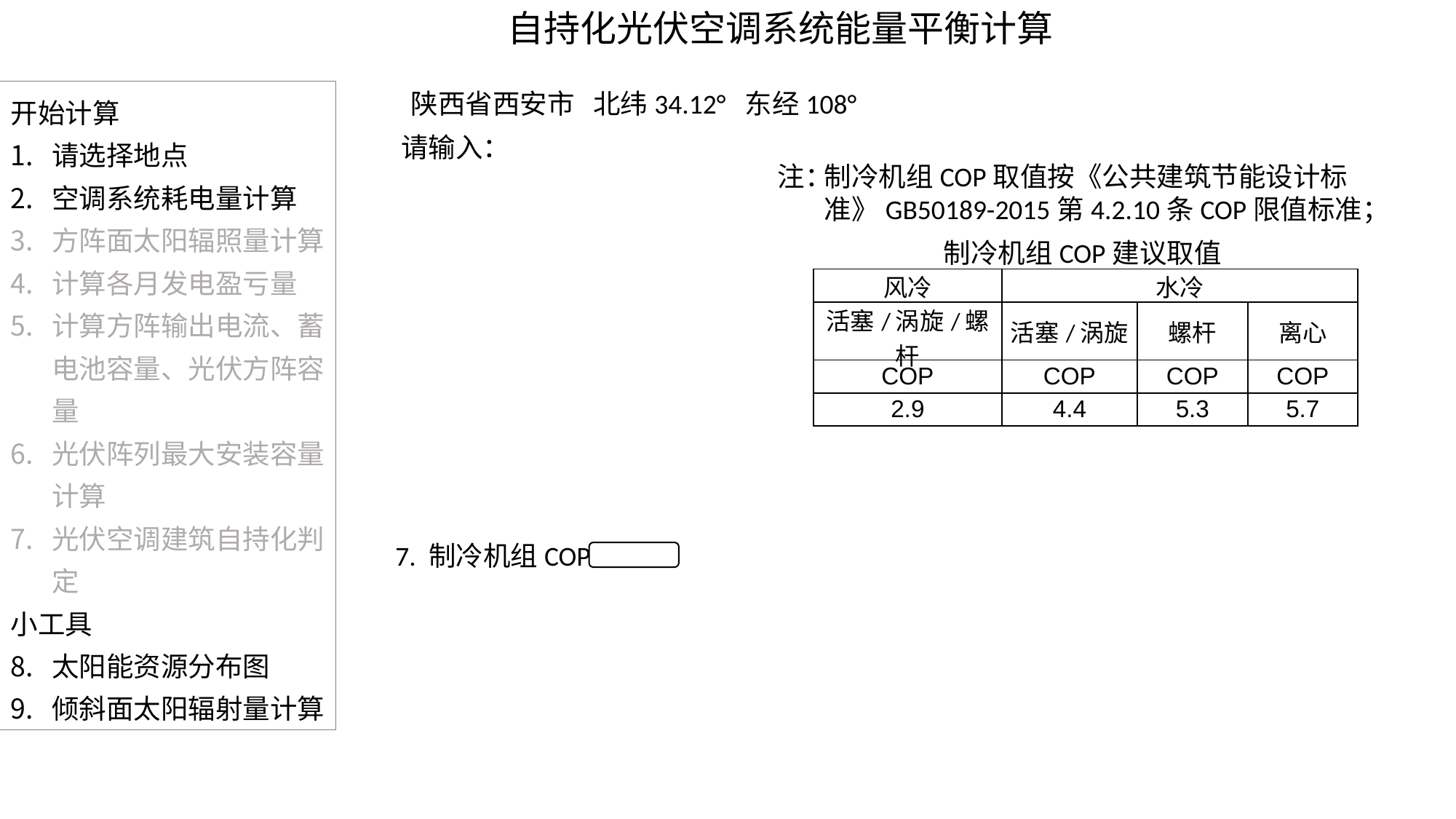

自持化光伏空调系统能量平衡计算
陕西省西安市   北纬34.12°  东经108°
开始计算
请选择地点
空调系统耗电量计算
方阵面太阳辐照量计算
计算各月发电盈亏量
计算方阵输出电流、蓄电池容量、光伏方阵容量
光伏阵列最大安装容量计算
光伏空调建筑自持化判定
小工具
太阳能资源分布图
倾斜面太阳辐射量计算
请输入：

注：
制冷机组COP取值按《公共建筑节能设计标准》GB50189-2015第4.2.10条COP限值标准；
制冷机组COP建议取值
| 风冷 | 水冷 |  |  |
| --- | --- | --- | --- |
| 活塞/涡旋/螺杆 | 活塞/涡旋 | 螺杆 | 离心 |
| COP | COP | COP | COP |
| 2.9 | 4.4 | 5.3 | 5.7 |
7. 制冷机组COP